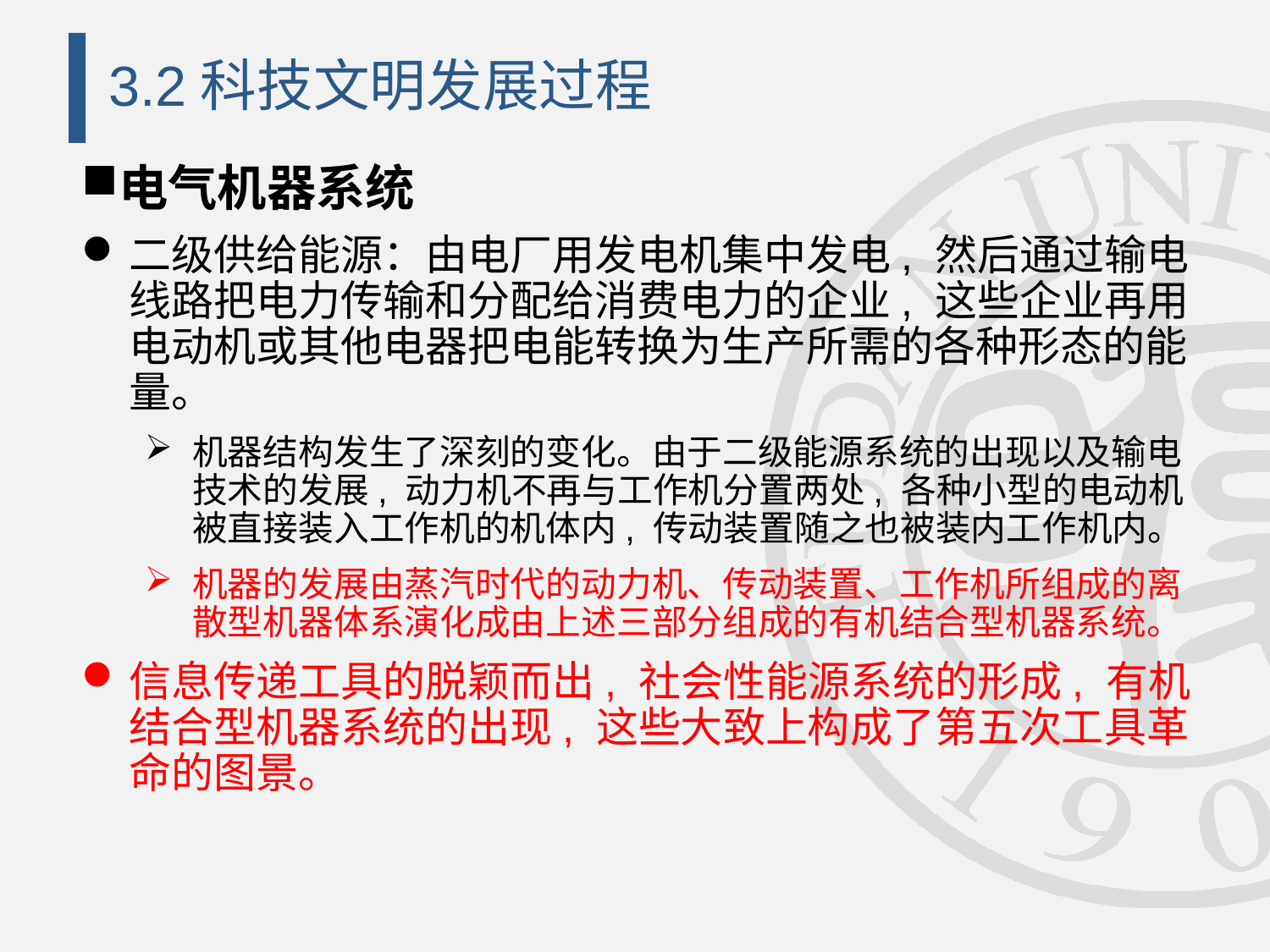

# 3.2科技文明发展过程
电气机器系统
二级供给能源：由电厂用发电机集中发电, 然后通过输电线路把电力传输和分配给消费电力的企业, 这些企业再用电动机或其他电器把电能转换为生产所需的各种形态的能量。
机器结构发生了深刻的变化。由于二级能源系统的出现以及输电技术的发展, 动力机不再与工作机分置两处, 各种小型的电动机被直接装入工作机的机体内, 传动装置随之也被装内工作机内。
机器的发展由蒸汽时代的动力机、传动装置、工作机所组成的离散型机器体系演化成由上述三部分组成的有机结合型机器系统。
信息传递工具的脱颖而出, 社会性能源系统的形成, 有机结合型机器系统的出现, 这些大致上构成了第五次工具革命的图景。